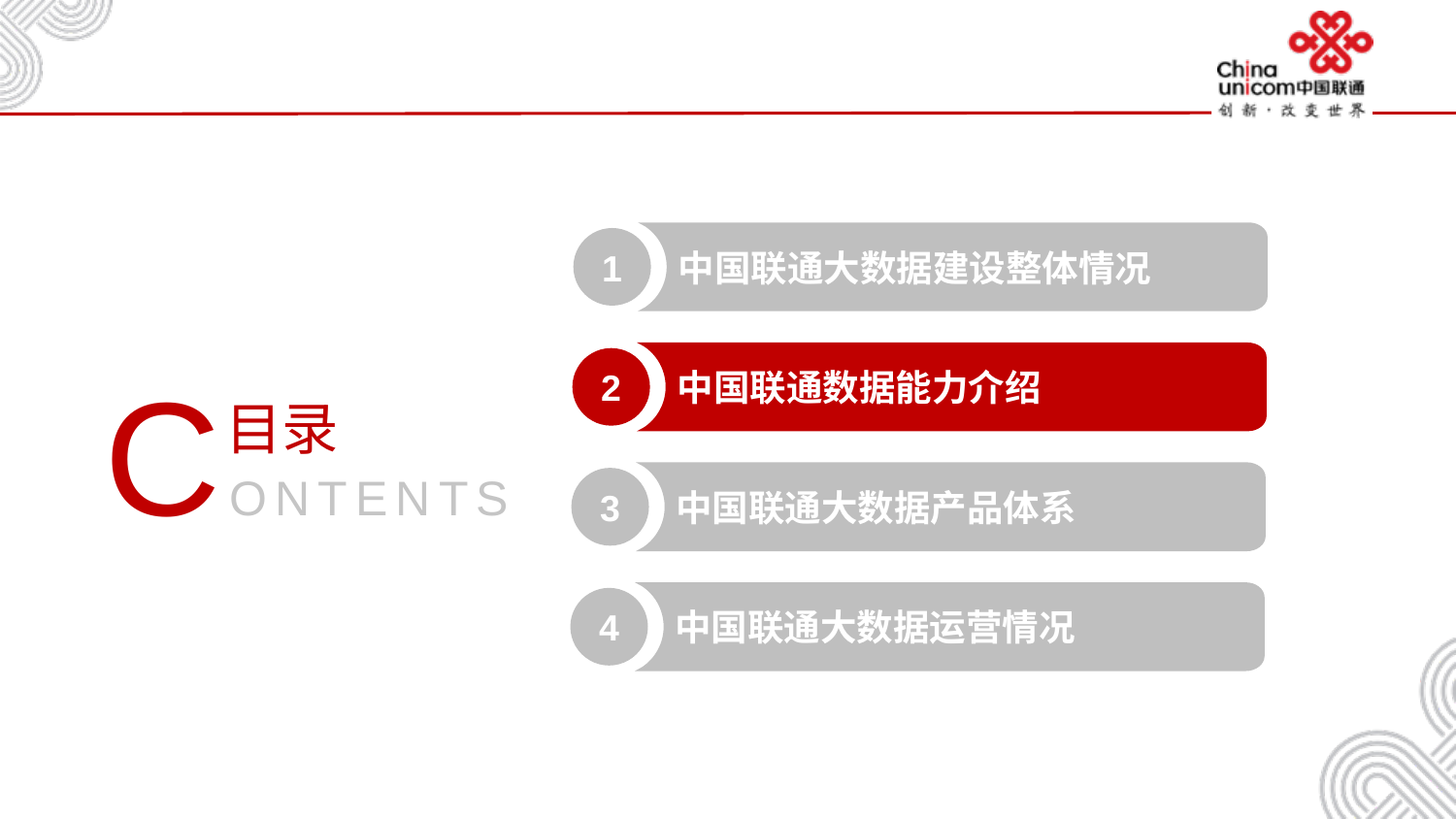

中国联通大数据建设整体情况
1
中国联通数据能力介绍
2
CONTENTS
目录
中国联通大数据产品体系
3
中国联通大数据运营情况
4